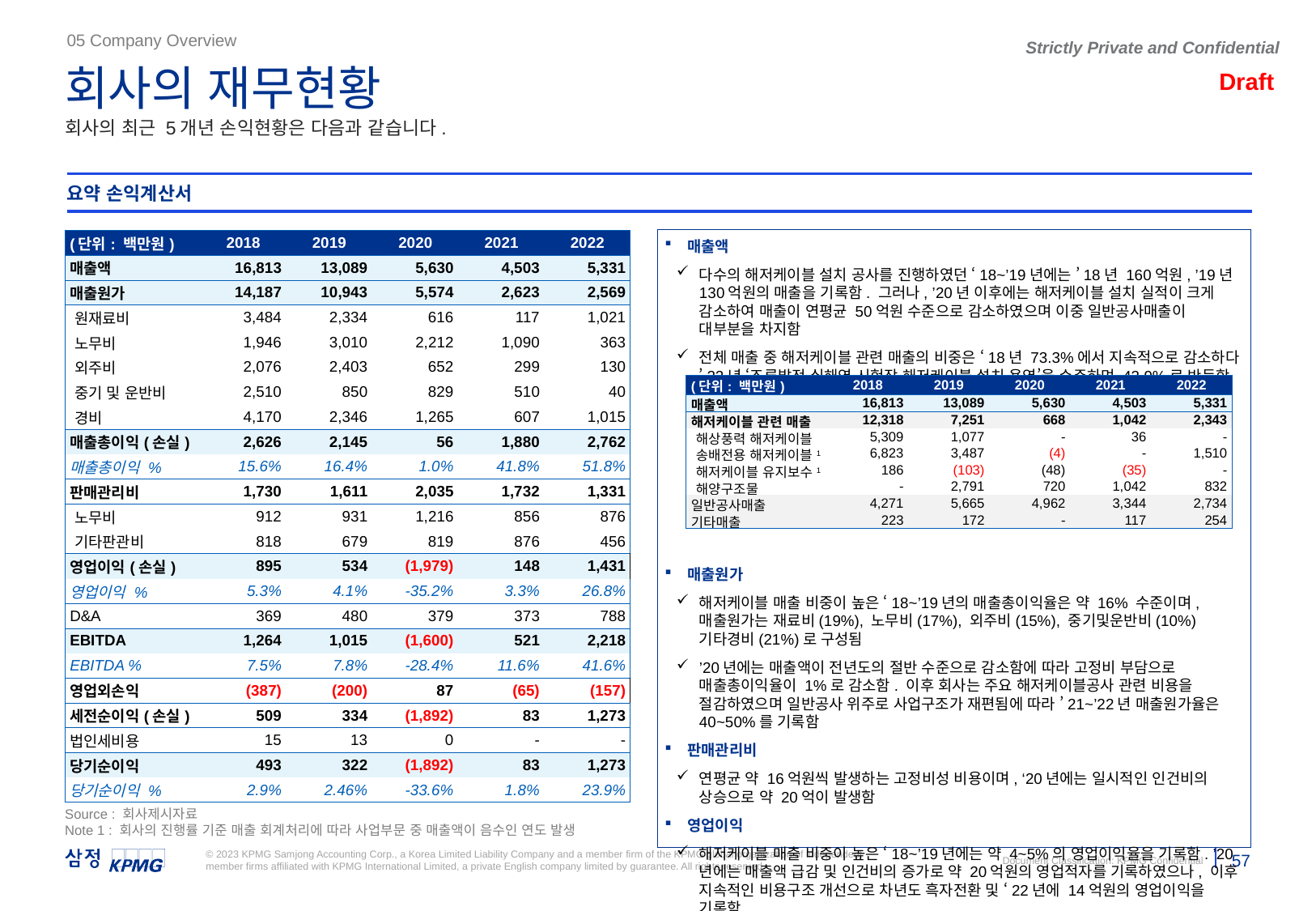

매출액
회사의 매출은 2018년 이후 지속적인 감소세를 보여 2022년 매출은 2018년 매출의 31.7%수준에 그침
매출은 해저케이블 관련 매출, 일반공사매출, 임대매출 등의 기타매출로 구성되며 회사의 최근 5개년 사업성격별 매출액은 하기와 같음

해저케이블 관련 매출은 2018년부터 2020년까지 지속적으로 감소한 뒤 이후 2개년 동안 소폭 상승하여 2022년 해저케이블 관련 매출은 2018년의 19.0% 수준인 23억원 기록
전체 매출액 대비 해저케이블 관련 매출의 비중 또한 2018년 73.3%, 2019년 55.4%, 2020년 11.9%로 지속적으로 감소한 뒤 2021년 23.1%, 2022년 43.9%로 회복세를 보임
매출원가
회사의 매출원가율은 2020년 99.0%까지 상승하였다가 이후 2개년동안 감소하여 2022년 48.2%로 하락

05 Company Overview
회사의 재무현황
회사의 최근 5개년 손익현황은 다음과 같습니다.
| (단위: 백만원) | 2018 | 2019 | 2020 | 2021 | 2022 |
| --- | --- | --- | --- | --- | --- |
| 매출액 | 16,813 | 13,089 | 5,630 | 4,503 | 5,331 |
| 해저케이블 관련 매출 | 12,318 | 7,251 | 668 | 1,042 | 2,343 |
| 해상풍력 해저케이블 | 5,309 | 1,077 | - | 36 | 1,510 |
| 송배전용 해저케이블1 | 6,823 | 3,487 | (4) | - | - |
| 해저케이블 유지보수1 | 186 | (103) | (48) | (35) | - |
| 해양구조물 | - | 2,791 | 720 | 1,042 | 832 |
| 일반공사매출 | 4,271 | 5,665 | 4,962 | 3,344 | 2,734 |
| 기타매출 | 223 | 172 | - | 117 | 254 |
요약 손익계산서
매출액
다수의 해저케이블 설치 공사를 진행하였던 ‘18~’19년에는 ’18년 160억원, ’19년 130억원의 매출을 기록함. 그러나, ’20년 이후에는 해저케이블 설치 실적이 크게 감소하여 매출이 연평균 50억원 수준으로 감소하였으며 이중 일반공사매출이 대부분을 차지함
전체 매출 중 해저케이블 관련 매출의 비중은 ‘18년 73.3%에서 지속적으로 감소하다 ’22년 ‘조류발전 실해역 시험장 해저케이블 설치 용역’을 수주하며 43.9%로 반등함

매출원가
해저케이블 매출 비중이 높은 ‘18~’19년의 매출총이익율은 약 16% 수준이며, 매출원가는 재료비(19%), 노무비(17%), 외주비(15%), 중기및운반비(10%) 기타경비(21%)로 구성됨
’20년에는 매출액이 전년도의 절반 수준으로 감소함에 따라 고정비 부담으로 매출총이익율이 1%로 감소함. 이후 회사는 주요 해저케이블공사 관련 비용을 절감하였으며 일반공사 위주로 사업구조가 재편됨에 따라 ’21~’22년 매출원가율은 40~50%를 기록함
판매관리비
연평균 약 16억원씩 발생하는 고정비성 비용이며, ‘20년에는 일시적인 인건비의 상승으로 약 20억이 발생함
영업이익
해저케이블 매출 비중이 높은 ‘18~’19년에는 약 4~5%의 영업이익율을 기록함. ’20년에는 매출액 급감 및 인건비의 증가로 약 20억원의 영업적자를 기록하였으나, 이후 지속적인 비용구조 개선으로 차년도 흑자전환 및 ‘22년에 14억원의 영업이익을 기록함
| (단위: 백만원) | 2018 | 2019 | 2020 | 2021 | 2022 |
| --- | --- | --- | --- | --- | --- |
| 매출액 | 16,813 | 13,089 | 5,630 | 4,503 | 5,331 |
| 매출원가 | 14,187 | 10,943 | 5,574 | 2,623 | 2,569 |
| 원재료비 | 3,484 | 2,334 | 616 | 117 | 1,021 |
| 노무비 | 1,946 | 3,010 | 2,212 | 1,090 | 363 |
| 외주비 | 2,076 | 2,403 | 652 | 299 | 130 |
| 중기 및 운반비 | 2,510 | 850 | 829 | 510 | 40 |
| 경비 | 4,170 | 2,346 | 1,265 | 607 | 1,015 |
| 매출총이익(손실) | 2,626 | 2,145 | 56 | 1,880 | 2,762 |
| 매출총이익 % | 15.6% | 16.4% | 1.0% | 41.8% | 51.8% |
| 판매관리비 | 1,730 | 1,611 | 2,035 | 1,732 | 1,331 |
| 노무비 | 912 | 931 | 1,216 | 856 | 876 |
| 기타판관비 | 818 | 679 | 819 | 876 | 456 |
| 영업이익(손실) | 895 | 534 | (1,979) | 148 | 1,431 |
| 영업이익 % | 5.3% | 4.1% | -35.2% | 3.3% | 26.8% |
| D&A | 369 | 480 | 379 | 373 | 788 |
| EBITDA | 1,264 | 1,015 | (1,600) | 521 | 2,218 |
| EBITDA % | 7.5% | 7.8% | -28.4% | 11.6% | 41.6% |
| 영업외손익 | (387) | (200) | 87 | (65) | (157) |
| 세전순이익(손실) | 509 | 334 | (1,892) | 83 | 1,273 |
| 법인세비용 | 15 | 13 | 0 | - | - |
| 당기순이익 | 493 | 322 | (1,892) | 83 | 1,273 |
| 당기순이익 % | 2.9% | 2.46% | -33.6% | 1.8% | 23.9% |
| (단위: 백만원) | 2018 | 2019 | 2020 | 2021 | 2022 |
| --- | --- | --- | --- | --- | --- |
| 매출액 | 16,813 | 13,089 | 5,630 | 4,503 | 5,331 |
| 해저케이블 관련 매출 | 12,318 | 7,251 | 668 | 1,042 | 2,343 |
| 해상풍력 해저케이블 | 5,309 | 1,077 | - | 36 | - |
| 송배전용 해저케이블1 | 6,823 | 3,487 | (4) | - | 1,510 |
| 해저케이블 유지보수1 | 186 | (103) | (48) | (35) | - |
| 해양구조물 | - | 2,791 | 720 | 1,042 | 832 |
| 일반공사매출 | 4,271 | 5,665 | 4,962 | 3,344 | 2,734 |
| 기타매출 | 223 | 172 | - | 117 | 254 |
매출원가, 계속
매출원가는 원재료비, 노무비, 외주비, 중기 및 운반비, 경비로 구성 되어 있으며 최근 5개년 매출액 대비 평균비율은 원재료비 14.3%, 노무비 21.0%, 외주비 10.3%, 중기 및 운반비 9.6%, 경비 19.5% 수준
매출원가율의 변동 요인 중 주요 요인은 노무비의 변동으로, 2018년 매출액 대비 노무비 비율은 11.6%였으나 이후 지속적으로 상승하여 2020년 39.3%를 기록. 이후 감소하여 2022년 6.8%로 하락
2020년 코로나 여파로 인한 노무비 및 임차료, 수선비, 차량유지비 등 경비를 동기 내 축소시키지 못하면서 매출원가율이 급증한 것으로 판단됨
코로나 이후 노무비, 복리후생비, 임차료 등 원가 개선을 통해 GP% 상승
판매관리비
판매관리비는 2018년 17.3억원으로 매출액 대비 비율이 10.3%였으나 이후 판매관리비의 매출액 대비 비율은 지속적으로 상승하여 2021년 38.5%까지 상승. 2022년 판매관리비는 13.3억원으로 매출액 대비 25% 수준으로 하락
판매관리비 이후 감소하여 2022년 16.4%로 하락하며 매출원가의 노무비와 동일한 추세를 보임중 노무비는 급여, 상여금, 퇴직급여, 복리후생비 등으로 구성되며 최근 5개년 동안 판매관리비 대비 비율의 평균은 57.1%. 매출액 대비 판매관리비의 비율은 2018년 5.4%에서 2020년 21.6%로 지속적으로 증가한 뒤
2022년 경상연구개발비 1억원, 지급수수료 약 2억원 절감으로 EBIT% 23.5%p 향상
영업이익
2018년 영업이익은 약 9억원으로 매출액 대비 5.3% 수준이었으나 이후 노무비 등의 비용 증가로 인해 2020년 19.8억원의 적자가 발생하며 영업이익률이 (-)35.2%를 기록. 이후 노무비 등 비용 개선으로 2022년 14.3억원의 흑자를 기록하며 매출액 대비 26.8% 수준을 기록

Source : 회사제시자료
Note 1 : 회사의 진행률 기준 매출 회계처리에 따라 사업부문 중 매출액이 음수인 연도 발생